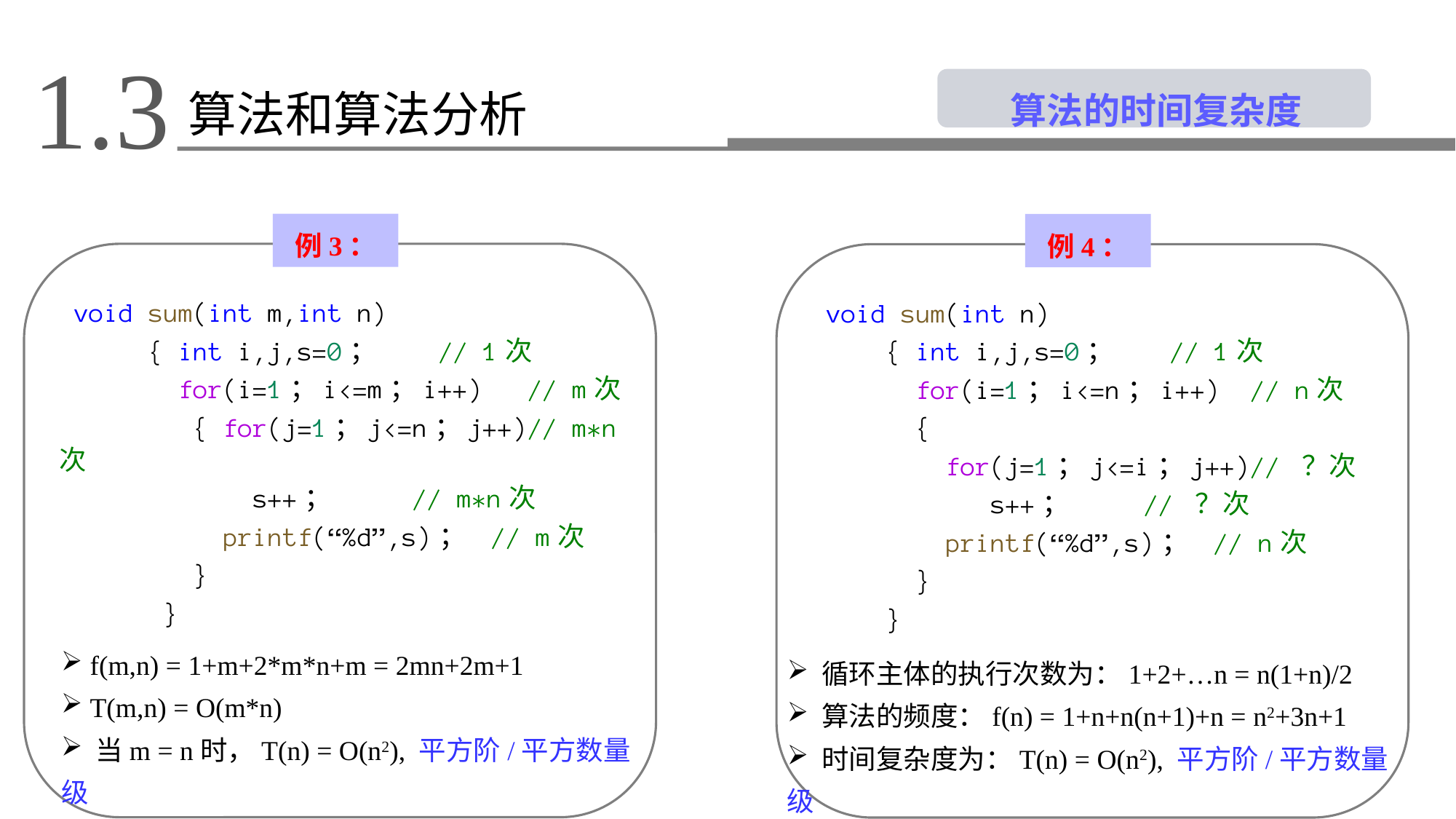

1.3

 算法的时间复杂度
算法和算法分析

例3：

例4：

 void sum(int m,int n)
      { int i,j,s=0；         // 1次
        for(i=1；i<=m；i++)   // m次
         { for(j=1；j<=n；j++)// m*n次
             s++；            // m*n次
           printf(“%d”,s)；   // m次
         }
       }
 void sum(int n)
     { int i,j,s=0；        // 1次
       for(i=1；i<=n；i++)  // n次
       {
         for(j=1；j<=i；j++)// ？次
            s++；           // ？次
         printf(“%d”,s)；   // n次
       }
     }

 f(m,n) = 1+m+2*m*n+m = 2mn+2m+1
 T(m,n) = O(m*n)
 当m = n时，T(n) = O(n2), 平方阶/平方数量级
 循环主体的执行次数为：1+2+…n = n(1+n)/2
 算法的频度：f(n) = 1+n+n(n+1)+n = n2+3n+1
 时间复杂度为：T(n) = O(n2), 平方阶/平方数量级